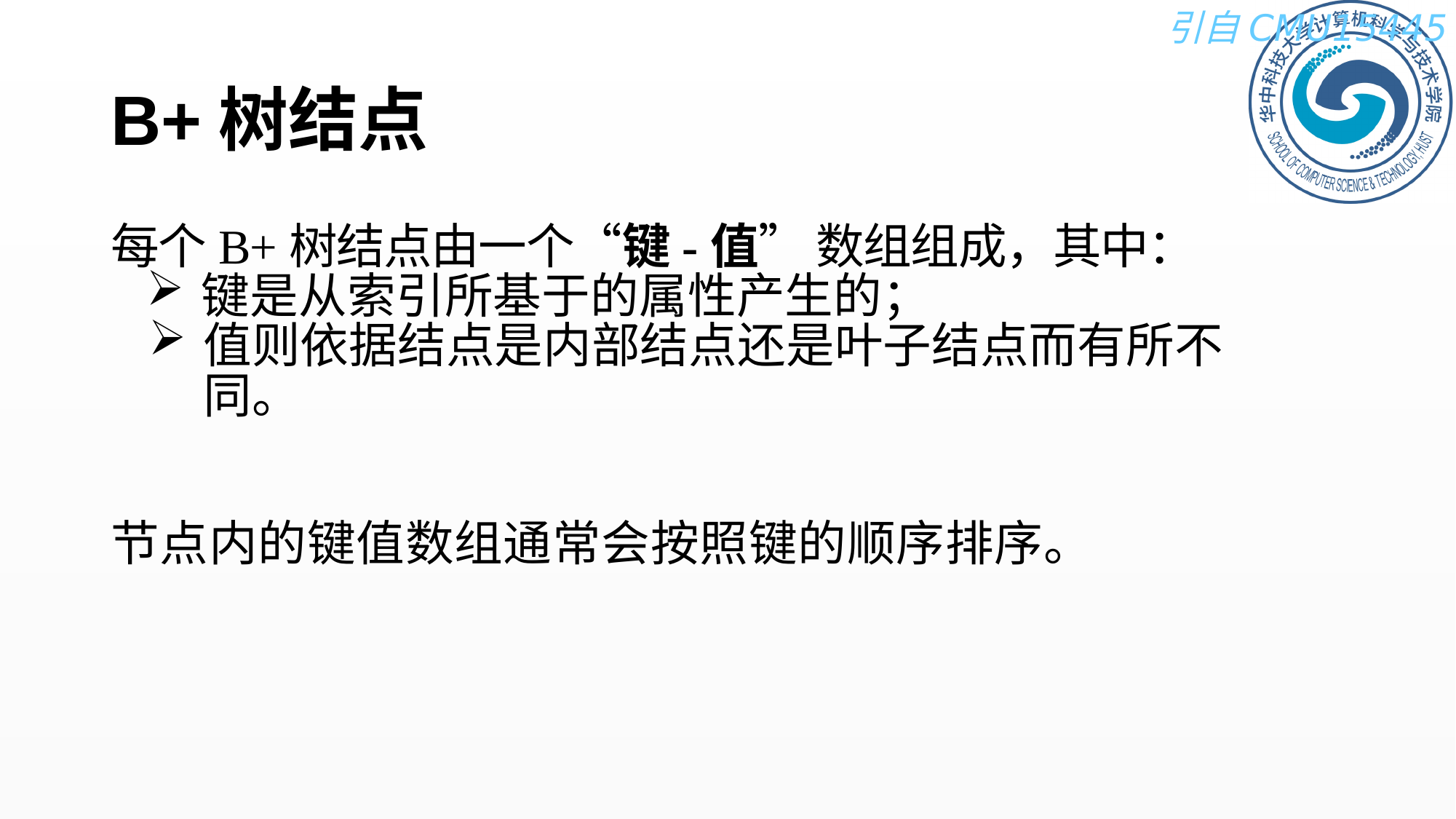

# B+树结点
每个B+树结点由一个“键-值” 数组组成，其中：
键是从索引所基于的属性产生的；
值则依据结点是内部结点还是叶子结点而有所不同。

节点内的键值数组通常会按照键的顺序排序。

58